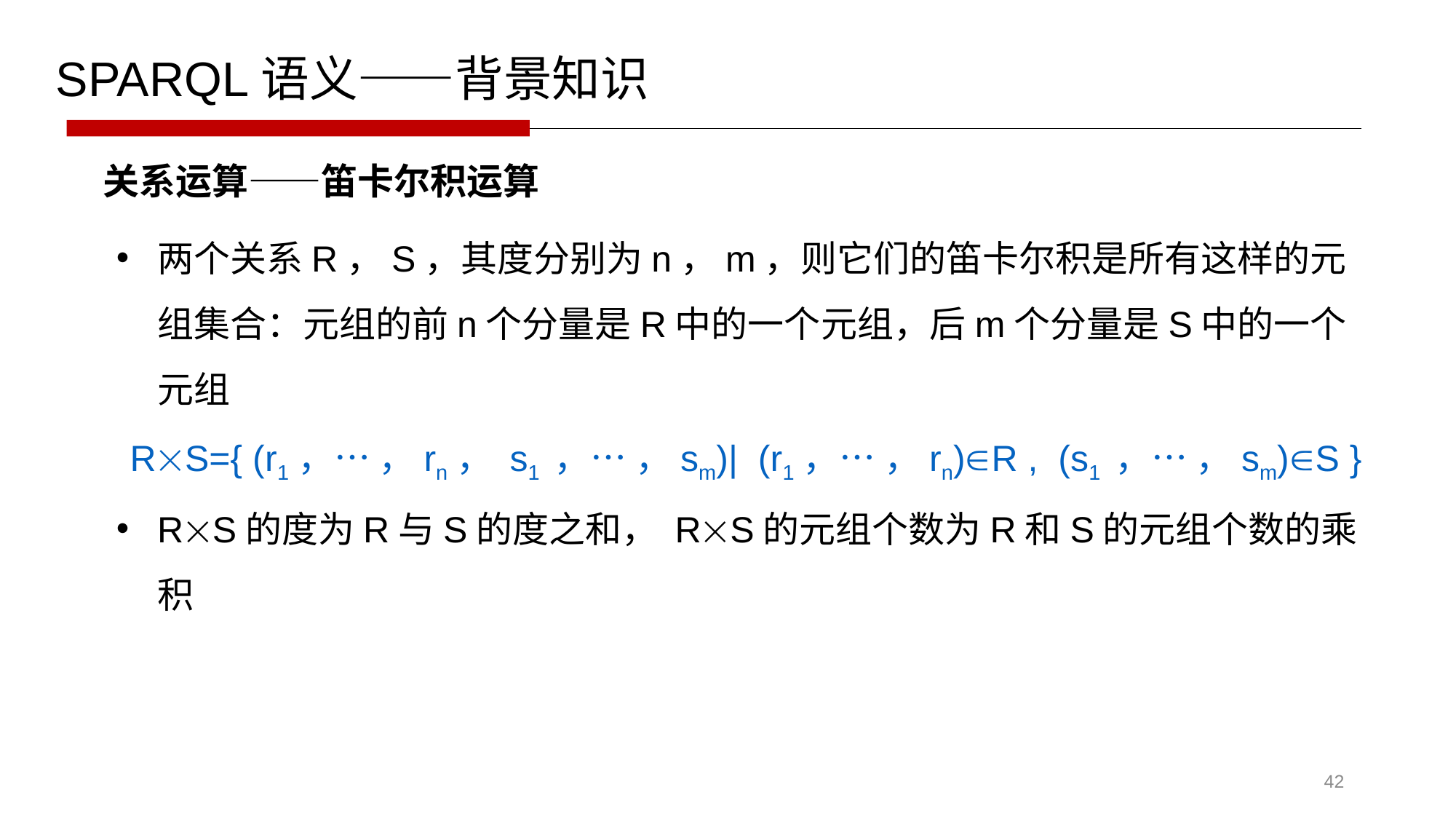

SPARQL语义——背景知识

关系运算——笛卡尔积运算
两个关系R，S，其度分别为n，m，则它们的笛卡尔积是所有这样的元组集合：元组的前n个分量是R中的一个元组，后m个分量是S中的一个元组
R×S={ (r1，… ，rn， s1 ，… ，sm)|  (r1，… ，rn)∈R ,  (s1 ，… ，sm)∈S }
R×S的度为R与S的度之和， R×S的元组个数为R和S的元组个数的乘积
42